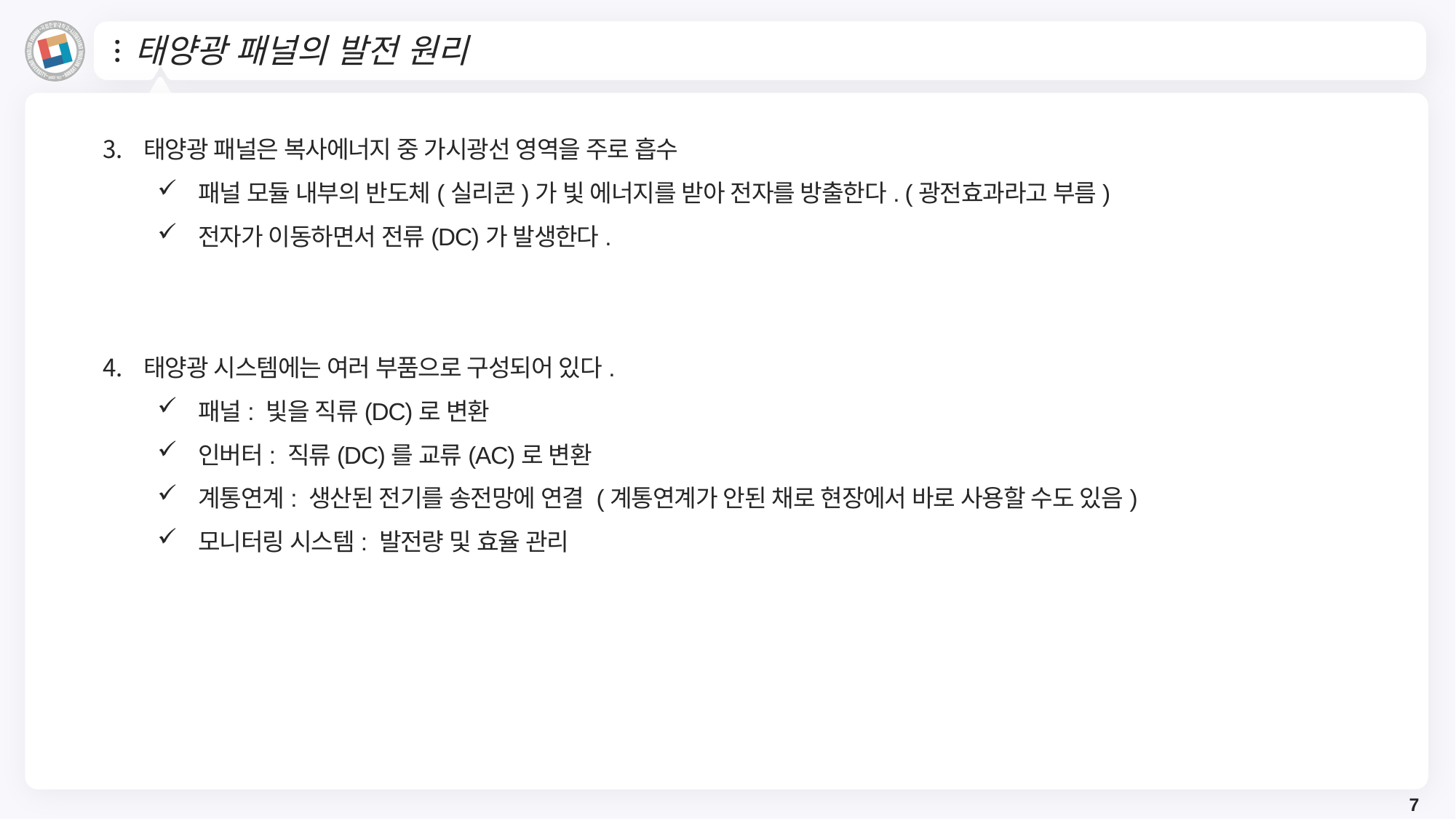

# 태양광 패널의 발전 원리
태양광 패널은 복사에너지 중 가시광선 영역을 주로 흡수
패널 모듈 내부의 반도체(실리콘)가 빛 에너지를 받아 전자를 방출한다. (광전효과라고 부름)
전자가 이동하면서 전류(DC)가 발생한다.

태양광 시스템에는 여러 부품으로 구성되어 있다.
패널: 빛을 직류(DC)로 변환
인버터: 직류(DC)를 교류(AC)로 변환
계통연계: 생산된 전기를 송전망에 연결 (계통연계가 안된 채로 현장에서 바로 사용할 수도 있음)
모니터링 시스템: 발전량 및 효율 관리
7